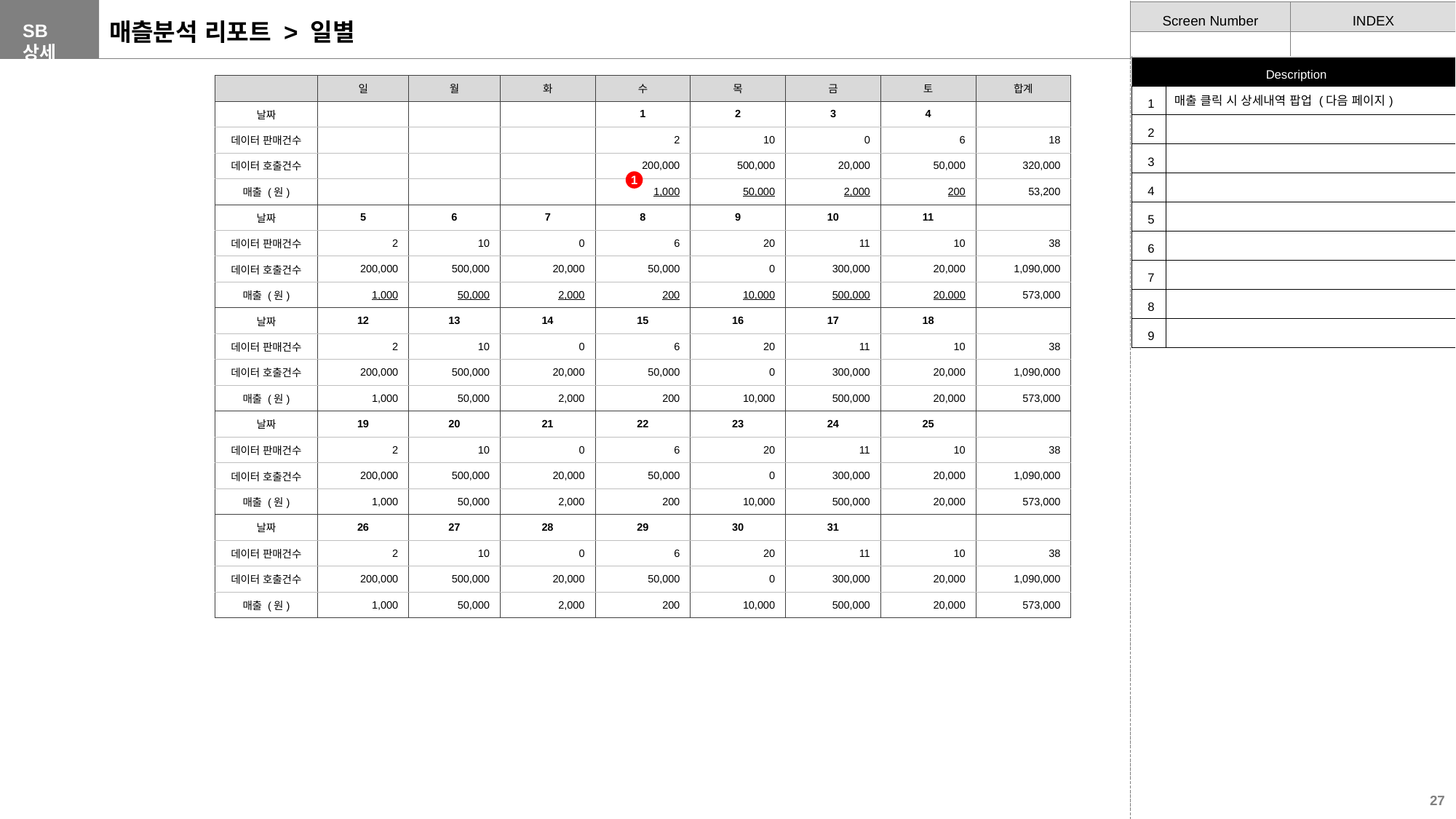

# 매츨분석 리포트 > 일별
| Description |  |
| --- | --- |
| 1 | 매출 클릭 시 상세내역 팝업 (다음 페이지) |
| 2 |  |
| 3 |  |
| 4 |  |
| 5 |  |
| 6 |  |
| 7 |  |
| 8 |  |
| 9 |  |
|  | 일 | 월 | 화 | 수 | 목 | 금 | 토 | 합계 |
| --- | --- | --- | --- | --- | --- | --- | --- | --- |
| 날짜 |  |  |  | 1 | 2 | 3 | 4 |  |
| 데이터 판매건수 |  |  |  | 2 | 10 | 0 | 6 | 18 |
| 데이터 호출건수 |  |  |  | 200,000 | 500,000 | 20,000 | 50,000 | 320,000 |
| 매출 (원) |  |  |  | 1,000 | 50,000 | 2,000 | 200 | 53,200 |
| 날짜 | 5 | 6 | 7 | 8 | 9 | 10 | 11 |  |
| 데이터 판매건수 | 2 | 10 | 0 | 6 | 20 | 11 | 10 | 38 |
| 데이터 호출건수 | 200,000 | 500,000 | 20,000 | 50,000 | 0 | 300,000 | 20,000 | 1,090,000 |
| 매출 (원) | 1,000 | 50,000 | 2,000 | 200 | 10,000 | 500,000 | 20,000 | 573,000 |
| 날짜 | 12 | 13 | 14 | 15 | 16 | 17 | 18 |  |
| 데이터 판매건수 | 2 | 10 | 0 | 6 | 20 | 11 | 10 | 38 |
| 데이터 호출건수 | 200,000 | 500,000 | 20,000 | 50,000 | 0 | 300,000 | 20,000 | 1,090,000 |
| 매출 (원) | 1,000 | 50,000 | 2,000 | 200 | 10,000 | 500,000 | 20,000 | 573,000 |
| 날짜 | 19 | 20 | 21 | 22 | 23 | 24 | 25 |  |
| 데이터 판매건수 | 2 | 10 | 0 | 6 | 20 | 11 | 10 | 38 |
| 데이터 호출건수 | 200,000 | 500,000 | 20,000 | 50,000 | 0 | 300,000 | 20,000 | 1,090,000 |
| 매출 (원) | 1,000 | 50,000 | 2,000 | 200 | 10,000 | 500,000 | 20,000 | 573,000 |
| 날짜 | 26 | 27 | 28 | 29 | 30 | 31 |  |  |
| 데이터 판매건수 | 2 | 10 | 0 | 6 | 20 | 11 | 10 | 38 |
| 데이터 호출건수 | 200,000 | 500,000 | 20,000 | 50,000 | 0 | 300,000 | 20,000 | 1,090,000 |
| 매출 (원) | 1,000 | 50,000 | 2,000 | 200 | 10,000 | 500,000 | 20,000 | 573,000 |
1